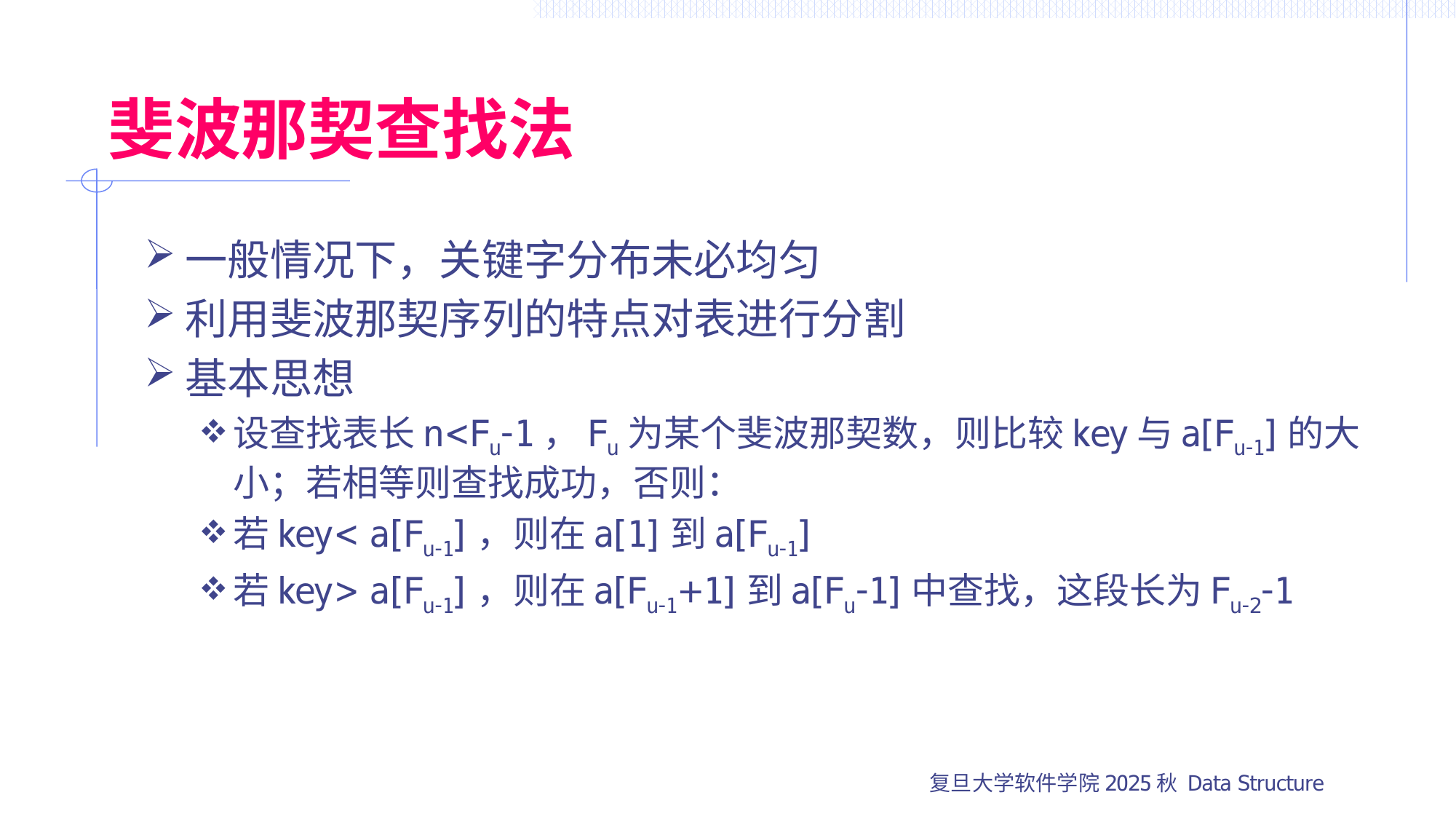

# 斐波那契查找法
一般情况下，关键字分布未必均匀
利用斐波那契序列的特点对表进行分割
基本思想
设查找表长n<Fu-1，Fu为某个斐波那契数，则比较key与a[Fu-1]的大小；若相等则查找成功，否则：
若key< a[Fu-1]，则在a[1]到a[Fu-1]
若key> a[Fu-1]，则在a[Fu-1+1]到a[Fu-1]中查找，这段长为Fu-2-1